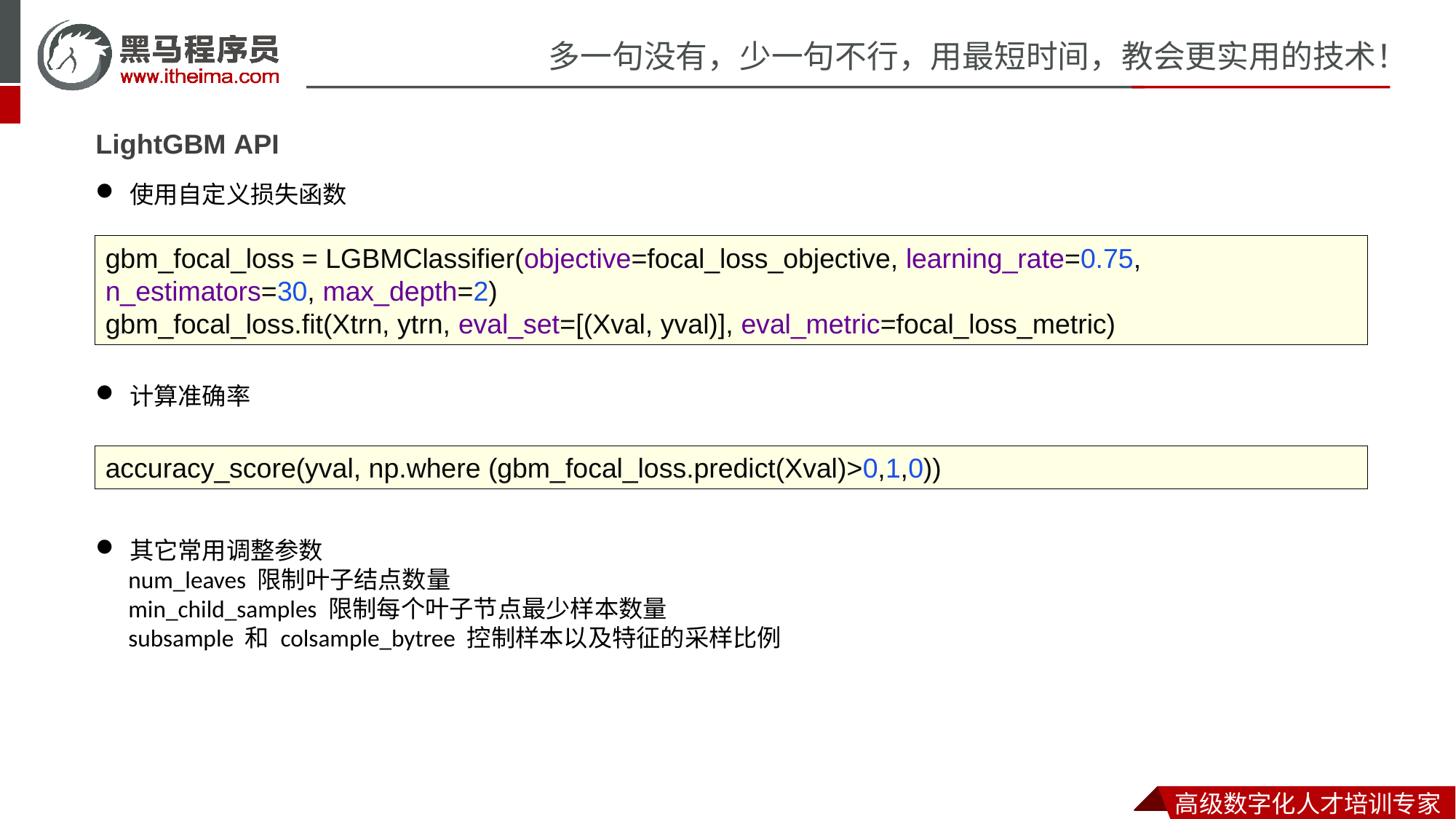

LightGBM API
使用自定义损失函数
gbm_focal_loss = LGBMClassifier(objective=focal_loss_objective, learning_rate=0.75, n_estimators=30, max_depth=2)
gbm_focal_loss.fit(Xtrn, ytrn, eval_set=[(Xval, yval)], eval_metric=focal_loss_metric)
计算准确率
accuracy_score(yval, np.where (gbm_focal_loss.predict(Xval)>0,1,0))
其它常用调整参数
      num_leaves 限制叶子结点数量
      min_child_samples 限制每个叶子节点最少样本数量
      subsample 和 colsample_bytree 控制样本以及特征的采样比例